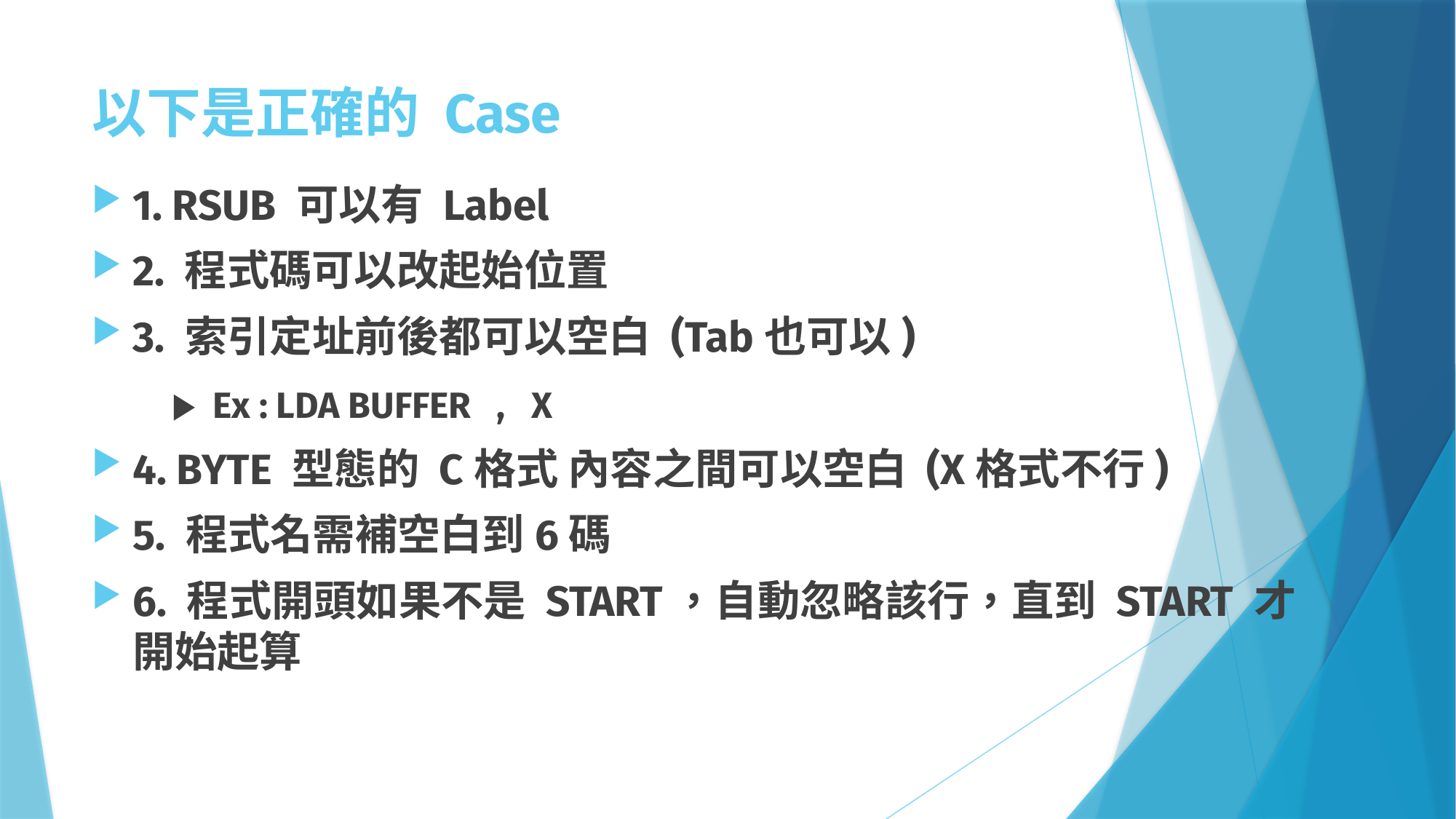

# 以下是正確的 Case
1. RSUB 可以有 Label
2. 程式碼可以改起始位置
3. 索引定址前後都可以空白 (Tab也可以)
        ▶  Ex : LDA BUFFER   ,   X
4. BYTE 型態的 C格式 內容之間可以空白 (X格式不行)
5. 程式名需補空白到6碼
6. 程式開頭如果不是 START，自動忽略該行，直到 START 才開始起算